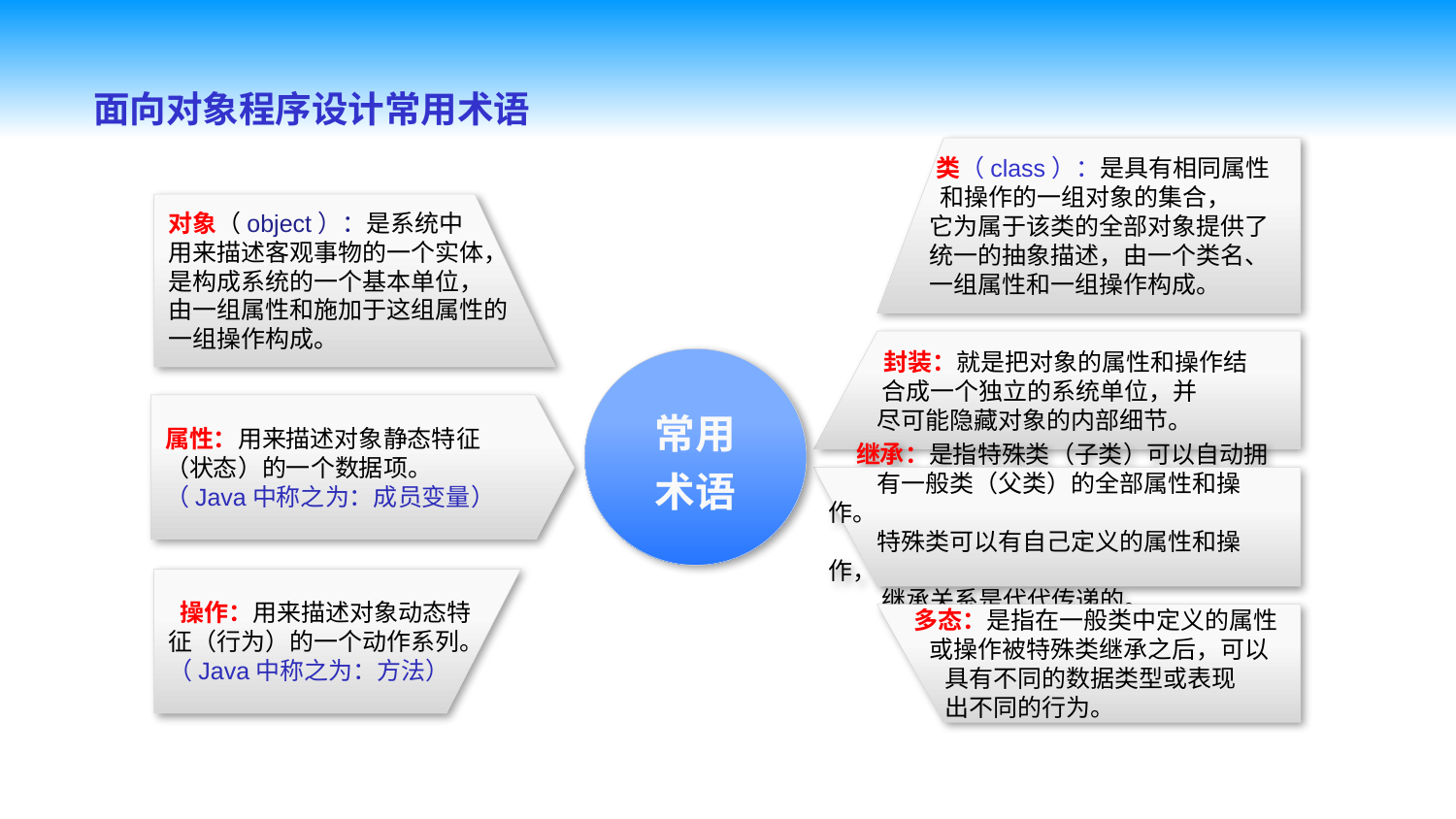

面向对象程序设计常用术语
       类（class）：是具有相同属性
        和操作的一组对象的集合，
      它为属于该类的全部对象提供了
      统一的抽象描述，由一个类名、
      一组属性和一组操作构成。
对象（object）：是系统中
用来描述客观事物的一个实体，
是构成系统的一个基本单位，
由一组属性和施加于这组属性的
一组操作构成。
         封装：就是把对象的属性和操作结
         合成一个独立的系统单位，并
        尽可能隐藏对象的内部细节。
常用
术语
属性：用来描述对象静态特征
（状态）的一个数据项。
（Java中称之为：成员变量）
    继承：是指特殊类（子类）可以自动拥
        有一般类（父类）的全部属性和操作。
        特殊类可以有自己定义的属性和操作，
         继承关系是代代传递的。
 操作：用来描述对象动态特
征（行为）的一个动作系列。
（Java中称之为：方法）
   多态：是指在一般类中定义的属性
      或操作被特殊类继承之后，可以
         具有不同的数据类型或表现
         出不同的行为。